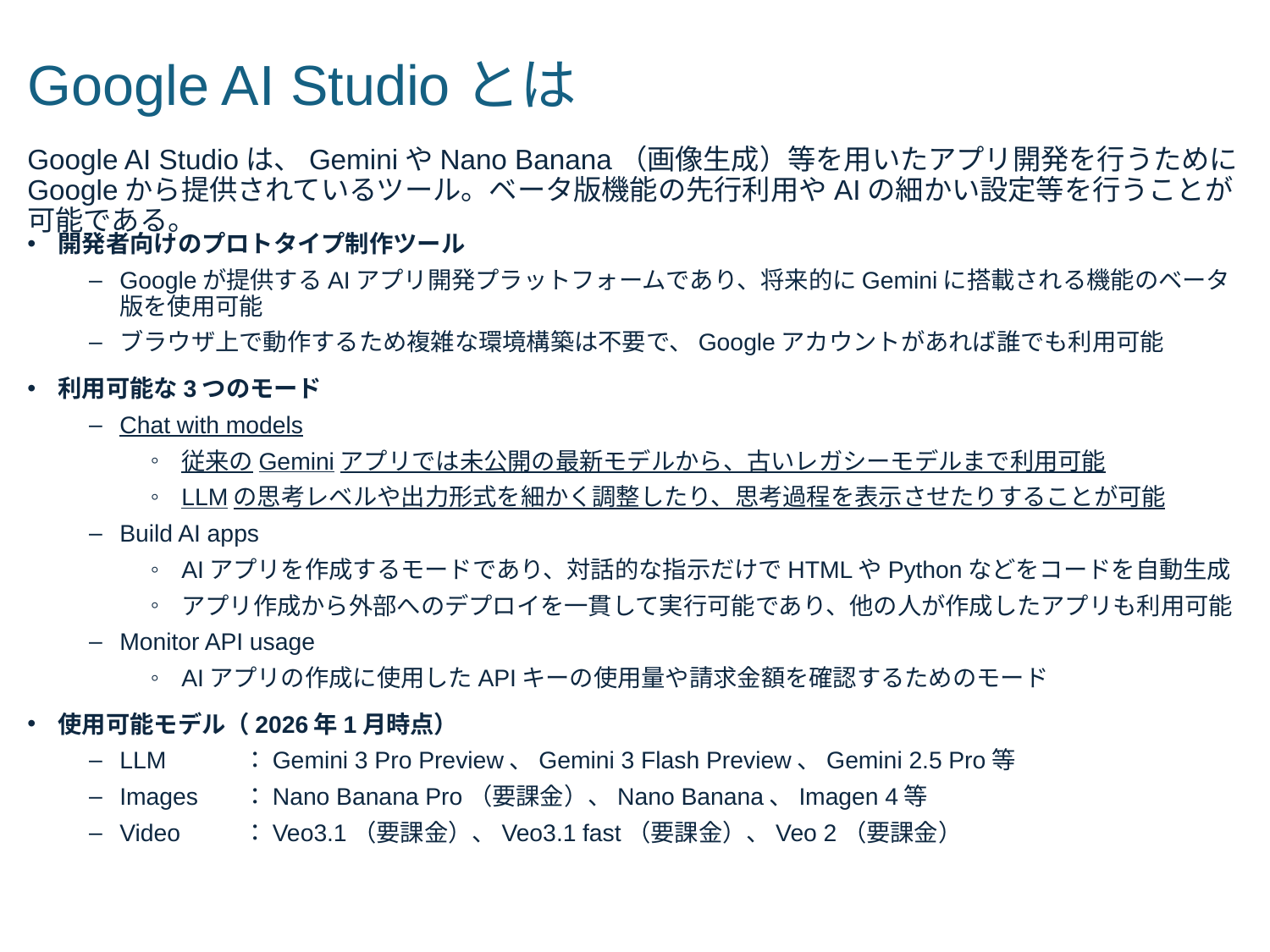

# Google AI Studioとは
Google AI Studioは、GeminiやNano Banana（画像生成）等を用いたアプリ開発を行うためにGoogleから提供されているツール。ベータ版機能の先行利用やAIの細かい設定等を行うことが可能である。
開発者向けのプロトタイプ制作ツール
Googleが提供するAIアプリ開発プラットフォームであり、将来的にGeminiに搭載される機能のベータ版を使用可能
ブラウザ上で動作するため複雑な環境構築は不要で、Googleアカウントがあれば誰でも利用可能
利用可能な3つのモード
Chat with models
従来のGeminiアプリでは未公開の最新モデルから、古いレガシーモデルまで利用可能
LLMの思考レベルや出力形式を細かく調整したり、思考過程を表示させたりすることが可能
Build AI apps
AIアプリを作成するモードであり、対話的な指示だけでHTMLやPythonなどをコードを自動生成
アプリ作成から外部へのデプロイを一貫して実行可能であり、他の人が作成したアプリも利用可能
Monitor API usage
AIアプリの作成に使用したAPIキーの使用量や請求金額を確認するためのモード
使用可能モデル（2026年1月時点）
LLM	：Gemini 3 Pro Preview、Gemini 3 Flash Preview、Gemini 2.5 Pro等
Images	：Nano Banana Pro（要課金）、Nano Banana、Imagen 4等
Video	：Veo3.1（要課金）、Veo3.1 fast（要課金）、Veo 2（要課金）